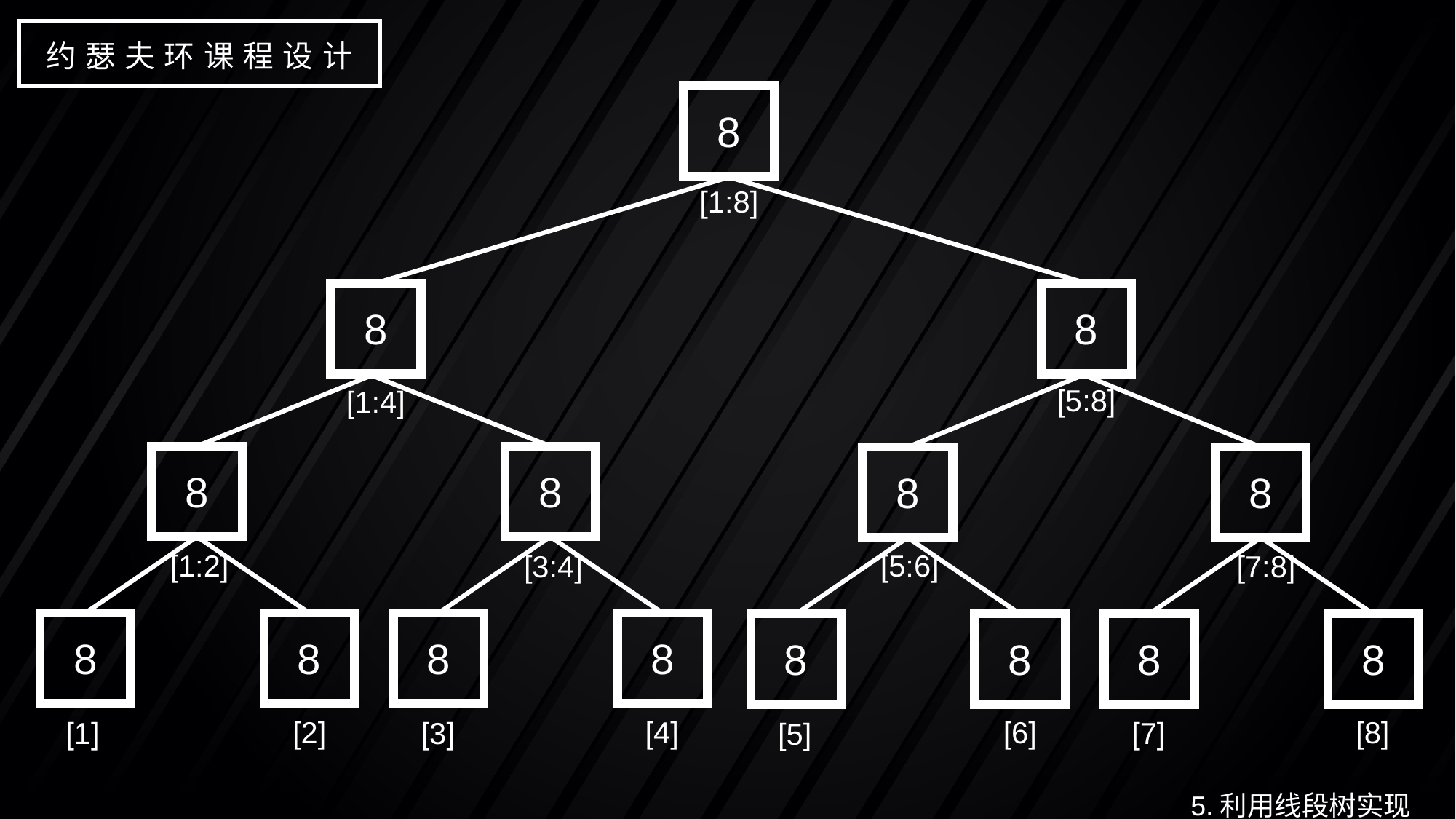

约瑟夫环课程设计

8
[1:8]

8
8
[5:8]
[1:4]

8
8
8
8
[1:2]
[5:6]
[3:4]
[7:8]

8
8
8
8
8
8
8
8
[2]
[4]
[6]
[8]
[3]
[1]
[7]
[5]
5.利用线段树实现